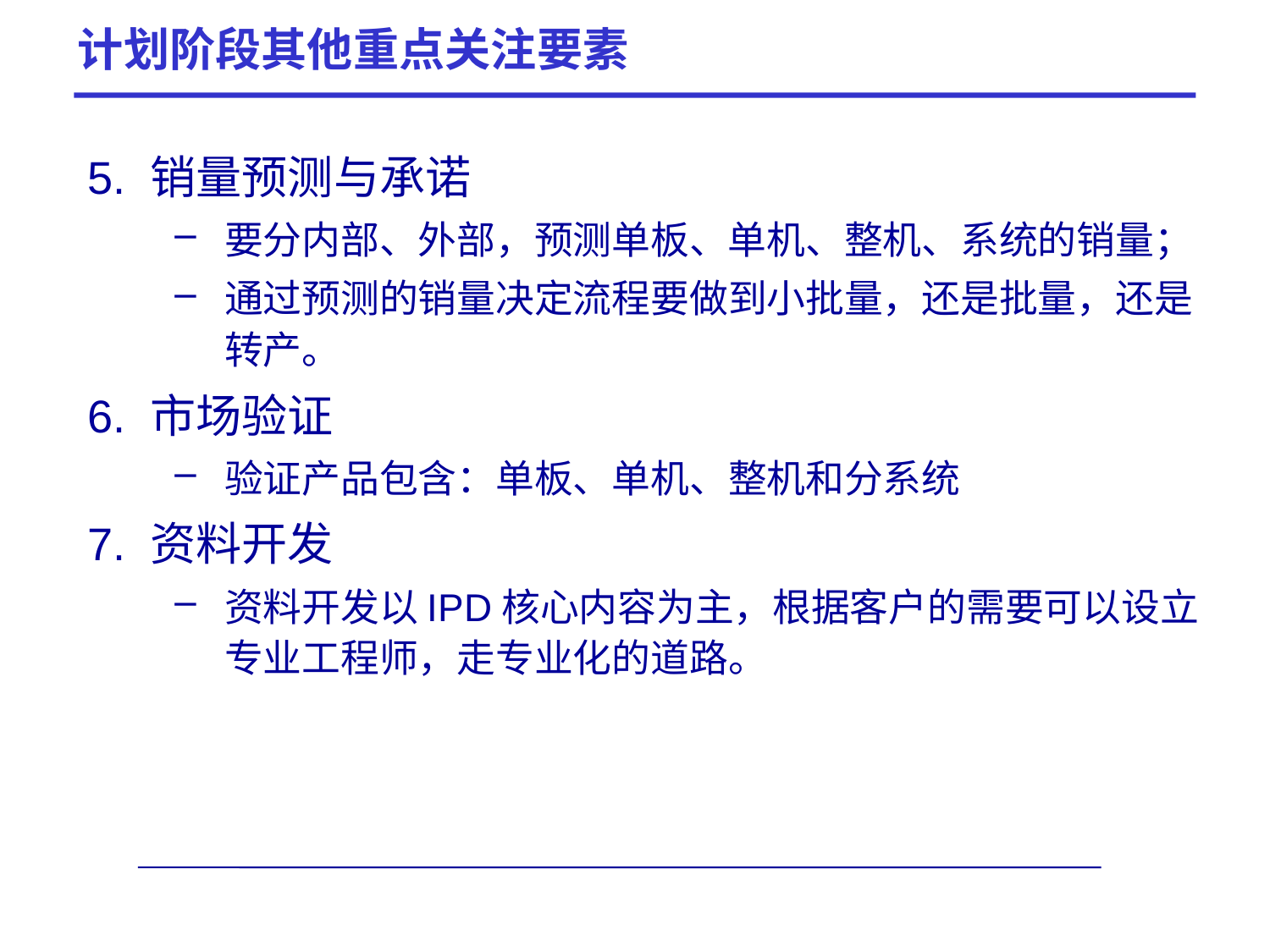

# 计划阶段其他重点关注要素
销量预测与承诺
要分内部、外部，预测单板、单机、整机、系统的销量；
通过预测的销量决定流程要做到小批量，还是批量，还是转产。
市场验证
验证产品包含：单板、单机、整机和分系统
资料开发
资料开发以IPD核心内容为主，根据客户的需要可以设立专业工程师，走专业化的道路。